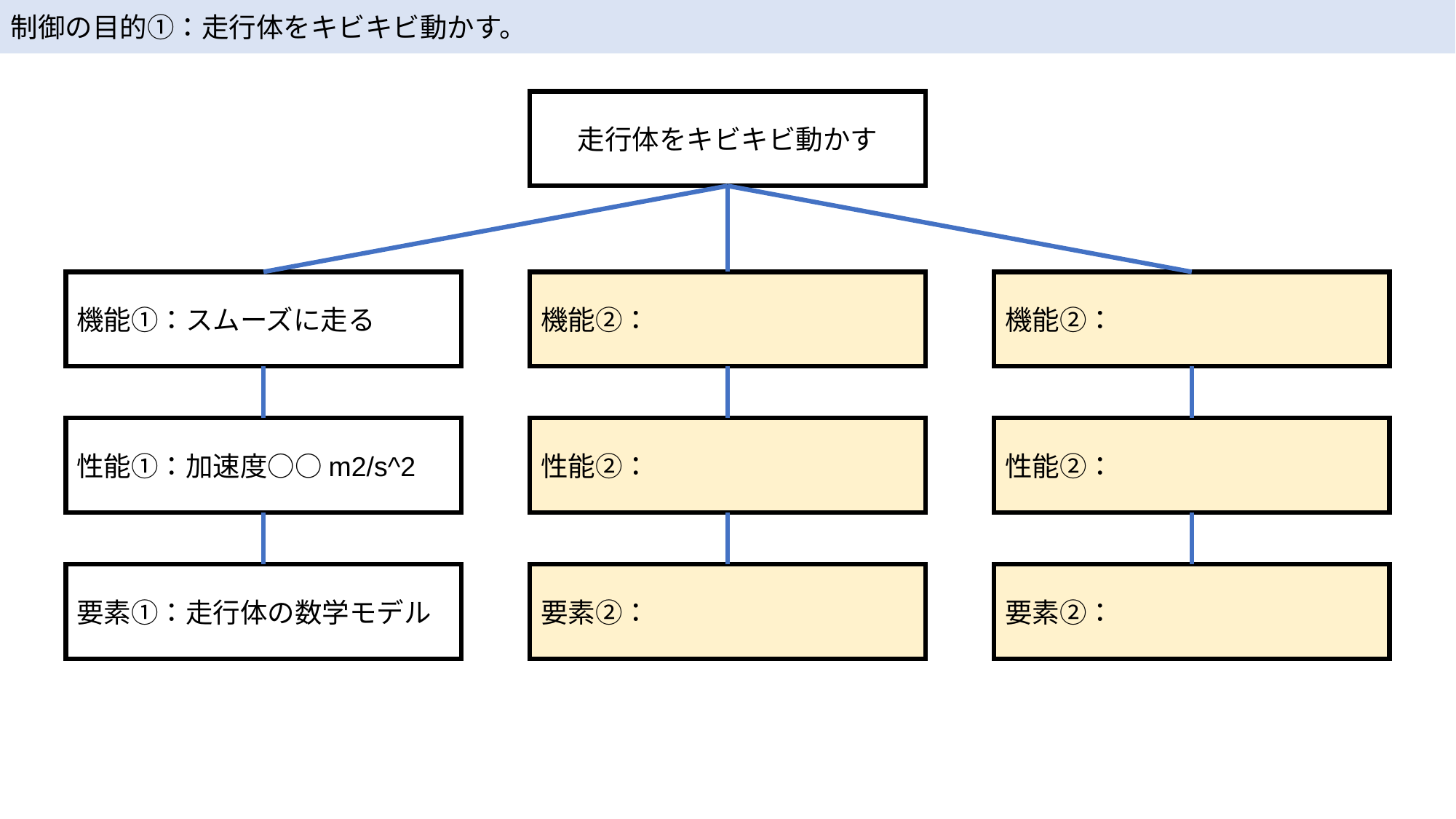

制御の目的①：走行体をキビキビ動かす。
走行体をキビキビ動かす
機能①：スムーズに走る
機能②：
機能②：
性能①：加速度○○m2/s^2
性能②：
性能②：
要素①：走行体の数学モデル
要素②：
要素②：